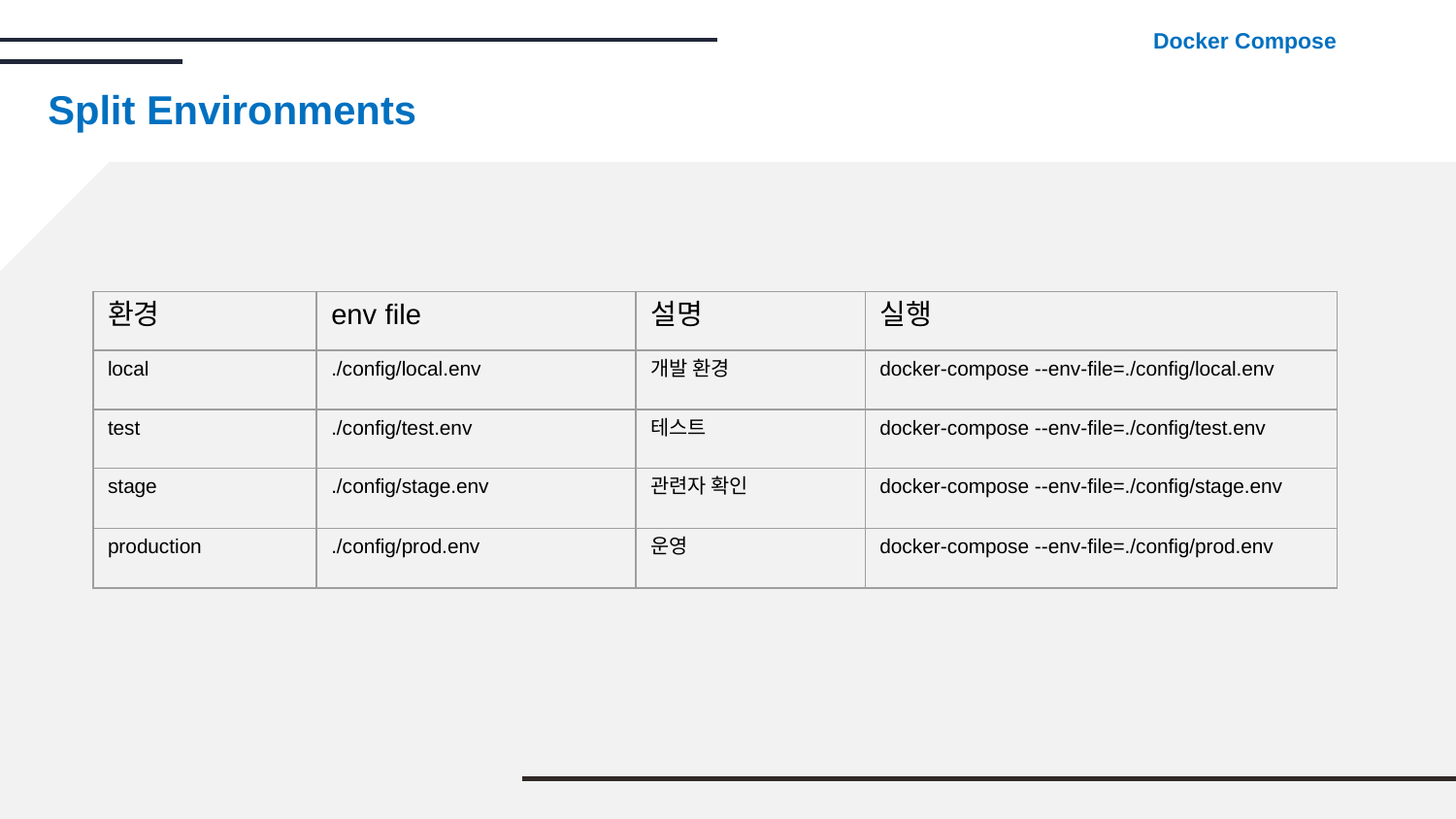

Docker Compose
# Split Environments

| 환경 | env file | 설명 | 실행 |
| --- | --- | --- | --- |
| local | ./config/local.env | 개발 환경 | docker-compose --env-file=./config/local.env |
| test | ./config/test.env | 테스트 | docker-compose --env-file=./config/test.env |
| stage | ./config/stage.env | 관련자 확인 | docker-compose --env-file=./config/stage.env |
| production | ./config/prod.env | 운영 | docker-compose --env-file=./config/prod.env |